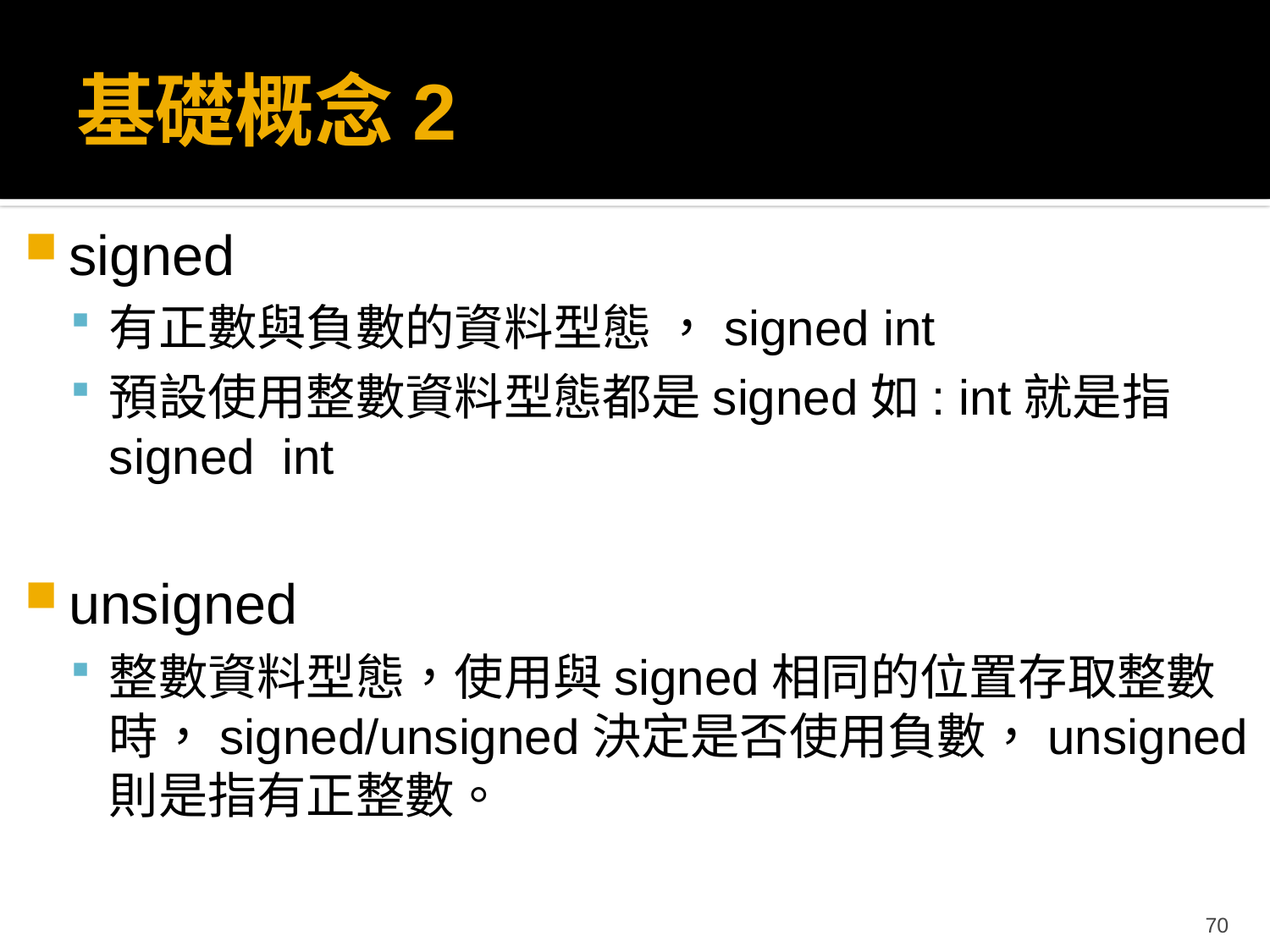

# 基礎概念2
signed
有正數與負數的資料型態 ，signed int
預設使用整數資料型態都是signed如: int就是指signed  int

unsigned
整數資料型態，使用與signed相同的位置存取整數時，signed/unsigned決定是否使用負數，unsigned則是指有正整數。

70